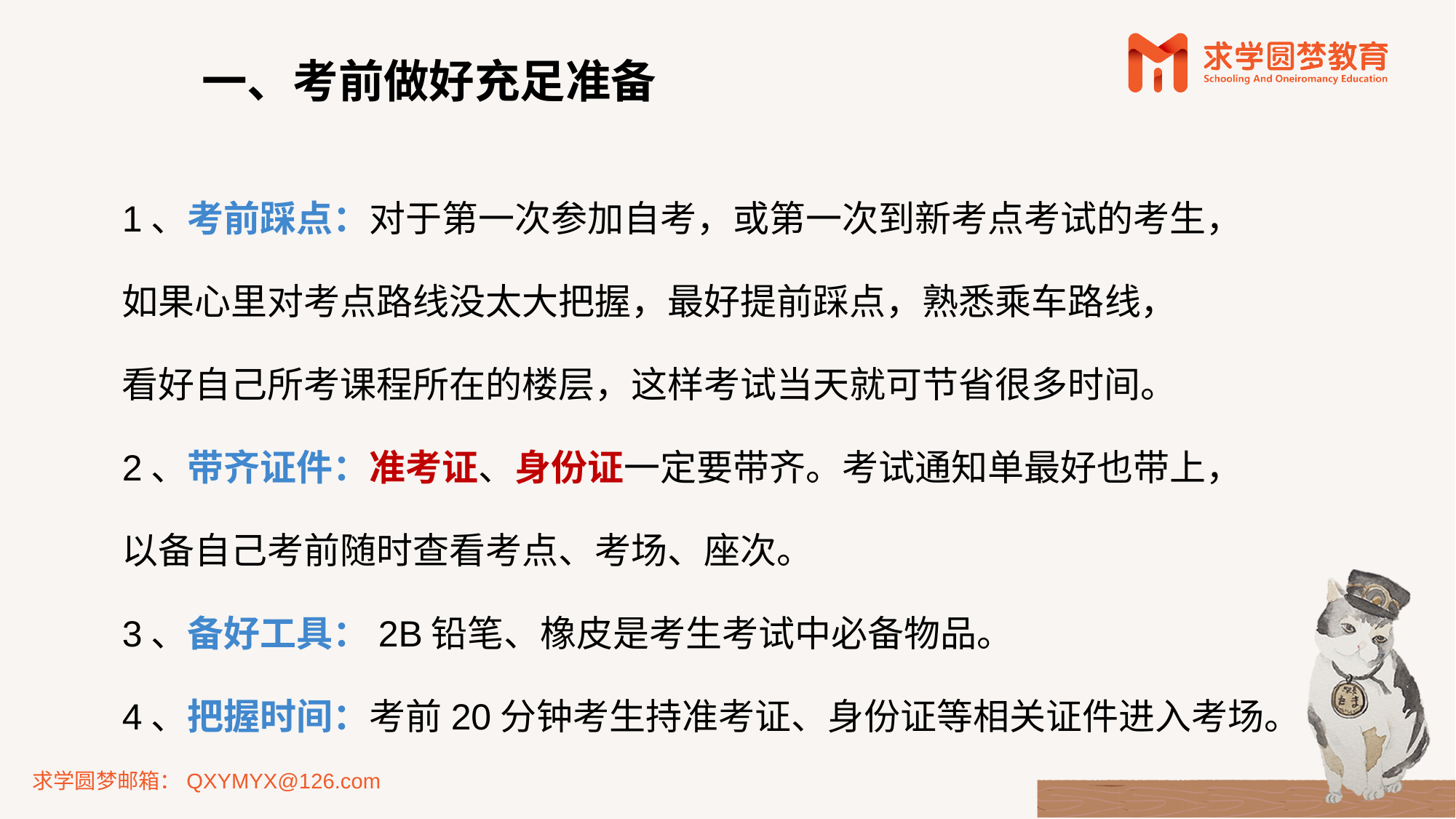

一、考前做好充足准备
# 1、考前踩点：对于第一次参加自考，或第一次到新考点考试的考生， 如果心里对考点路线没太大把握，最好提前踩点，熟悉乘车路线， 看好自己所考课程所在的楼层，这样考试当天就可节省很多时间。 2、带齐证件：准考证、身份证一定要带齐。考试通知单最好也带上， 以备自己考前随时查看考点、考场、座次。 3、备好工具：2B铅笔、橡皮是考生考试中必备物品。 4、把握时间：考前20分钟考生持准考证、身份证等相关证件进入考场。